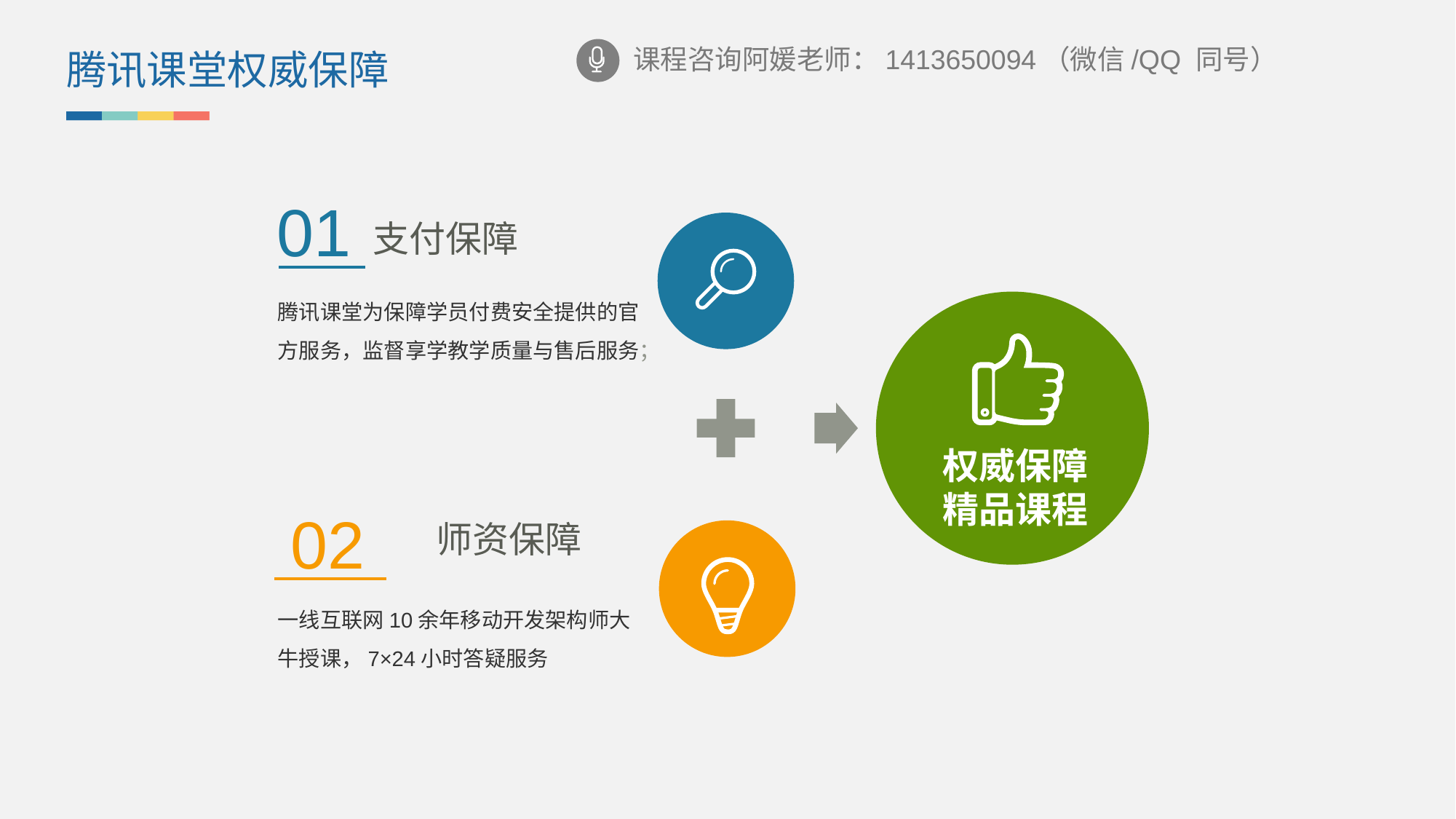

课程咨询阿媛老师：1413650094（微信/QQ 同号）

腾讯课堂权威保障

01
支付保障
腾讯课堂为保障学员付费安全提供的官方服务，监督享学教学质量与售后服务；

权威保障
精品课程

02
师资保障
一线互联网10余年移动开发架构师大牛授课，7×24小时答疑服务